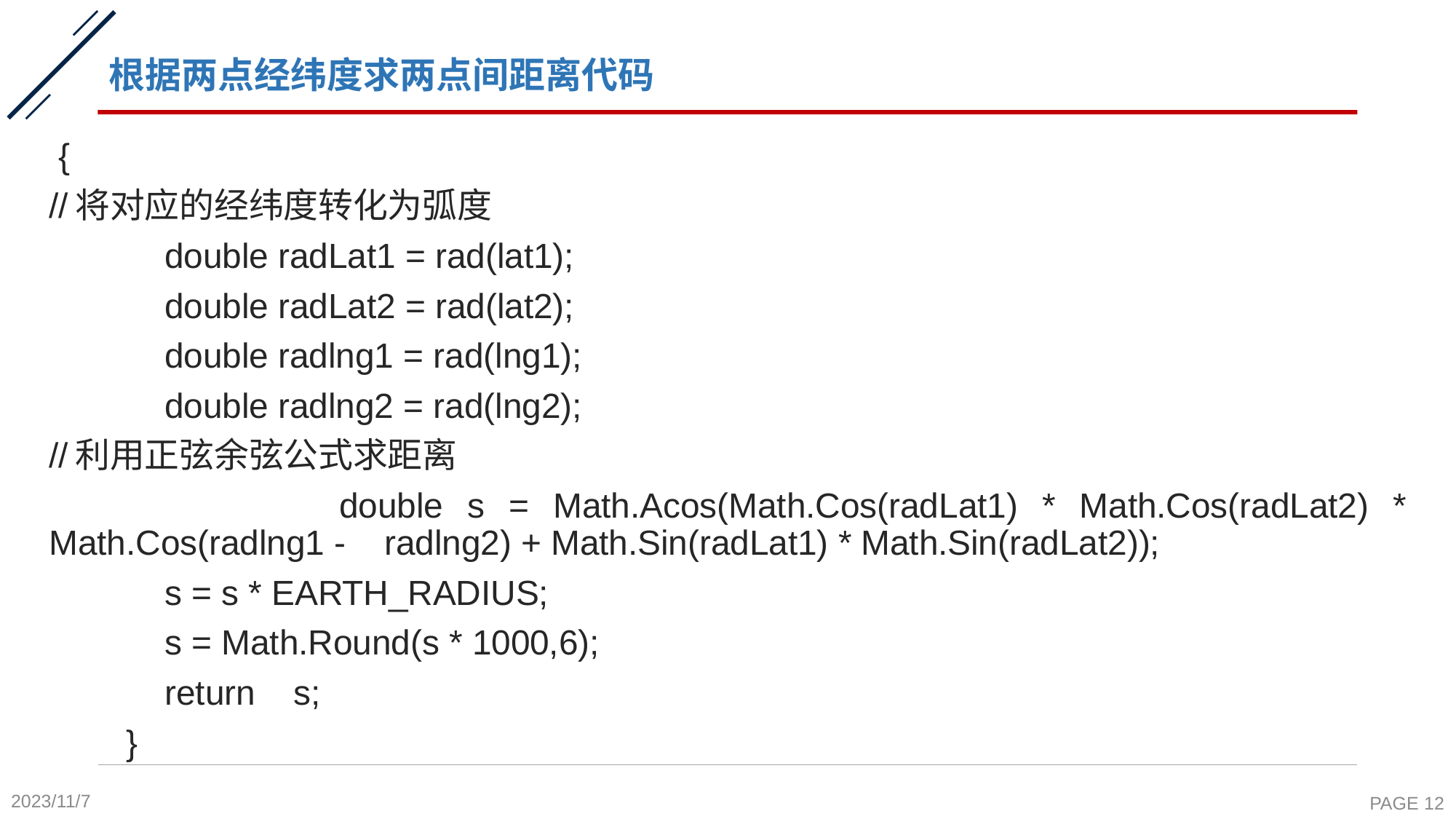

# 根据两点经纬度求两点间距离代码
 {
//将对应的经纬度转化为弧度
            double radLat1 = rad(lat1);
            double radLat2 = rad(lat2);
            double radlng1 = rad(lng1);
            double radlng2 = rad(lng2);
//利用正弦余弦公式求距离
            double s = Math.Acos(Math.Cos(radLat1) * Math.Cos(radLat2) * Math.Cos(radlng1 -    radlng2) + Math.Sin(radLat1) * Math.Sin(radLat2));
            s = s * EARTH_RADIUS;
            s = Math.Round(s * 1000,6);
            return    s;
        }
2023/11/7
PAGE 12